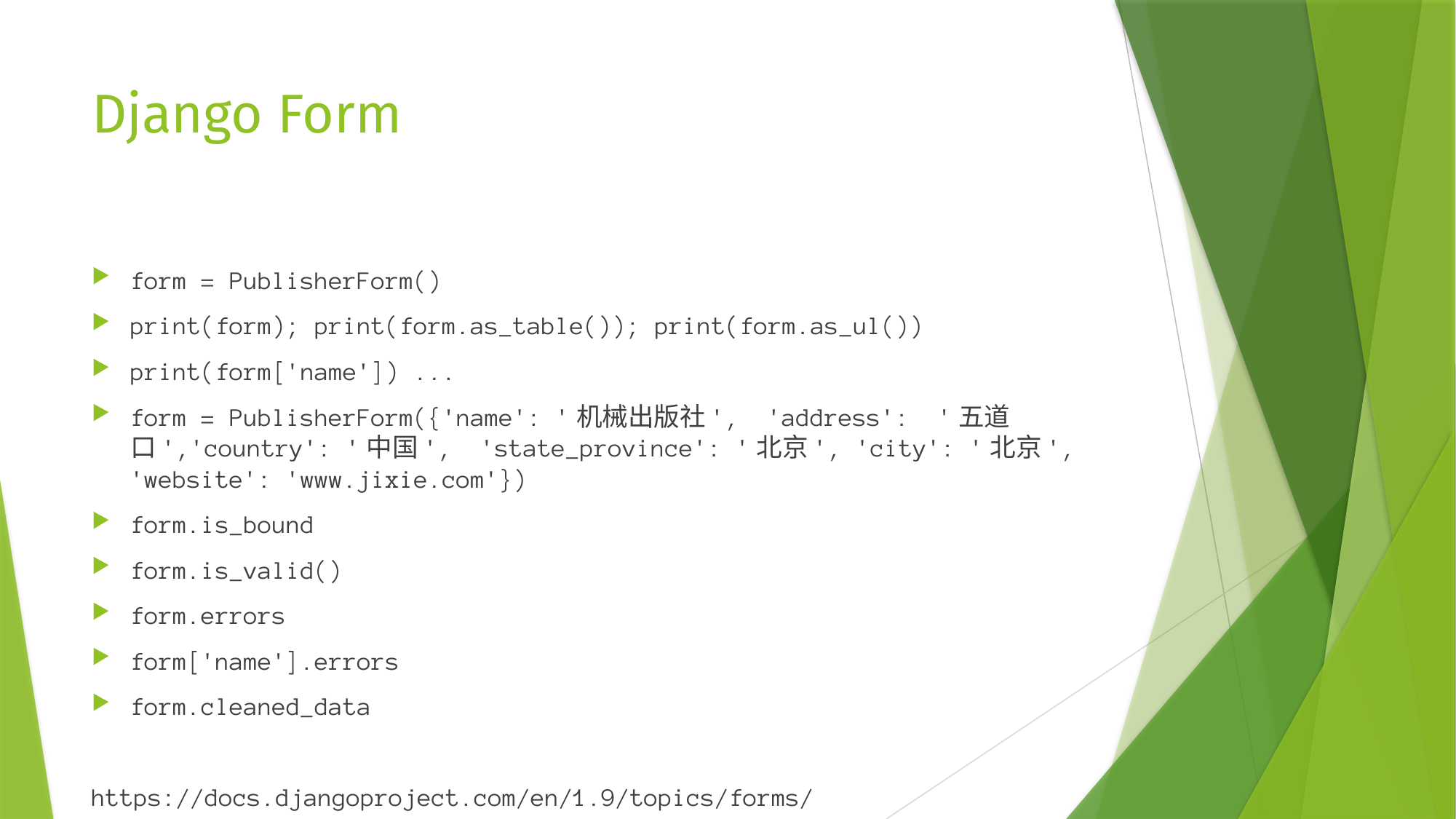

# Django Form
form = PublisherForm()
print(form); print(form.as_table()); print(form.as_ul())
print(form['name']) ...
form = PublisherForm({'name': '机械出版社',  'address':  '五道口','country': '中国',  'state_province': '北京', 'city': '北京', 'website': 'www.jixie.com'})
form.is_bound
form.is_valid()
form.errors
form['name'].errors
form.cleaned_data

https://docs.djangoproject.com/en/1.9/topics/forms/